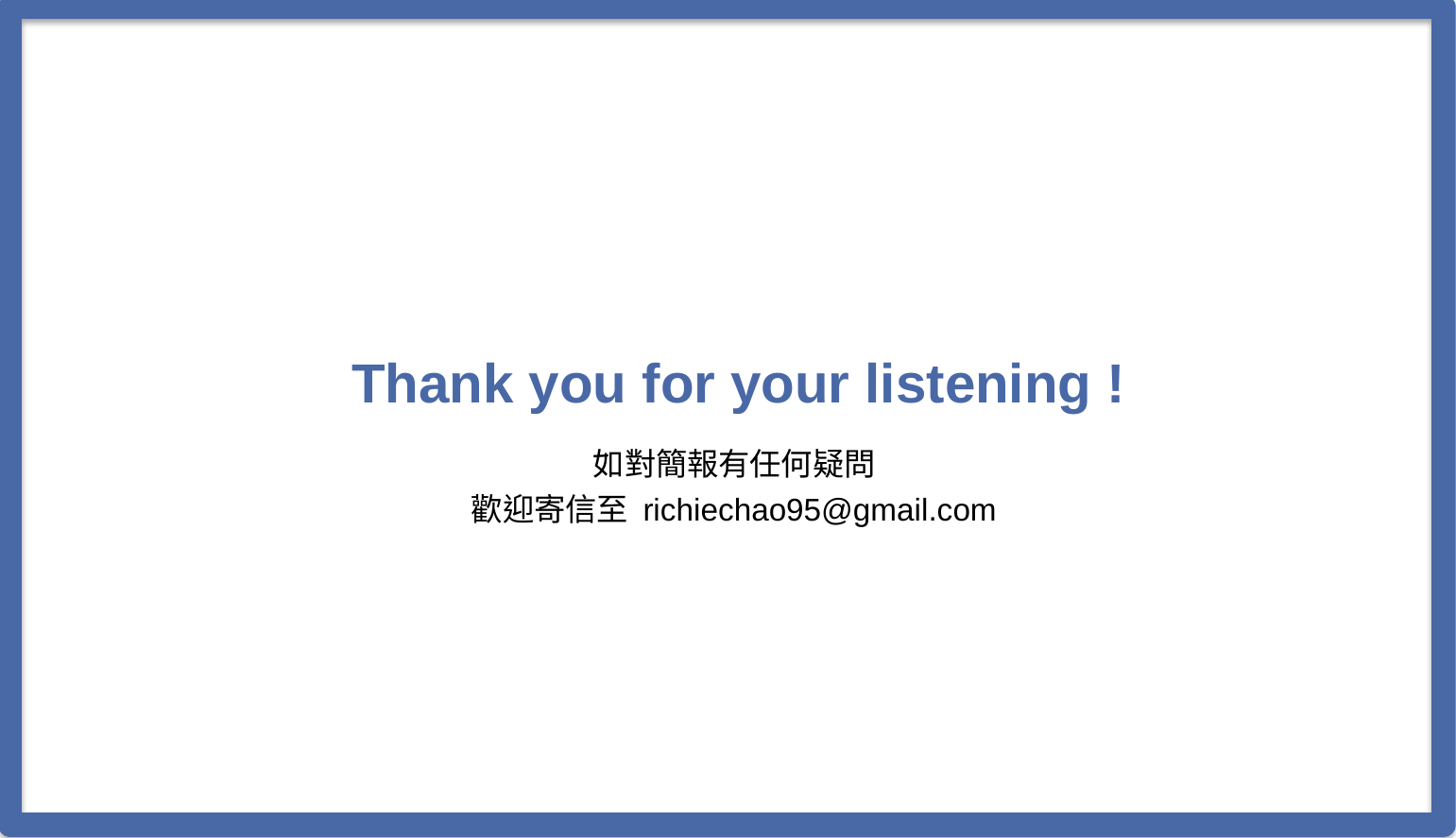

Thank you for your listening !
如對簡報有任何疑問
歡迎寄信至 richiechao95@gmail.com